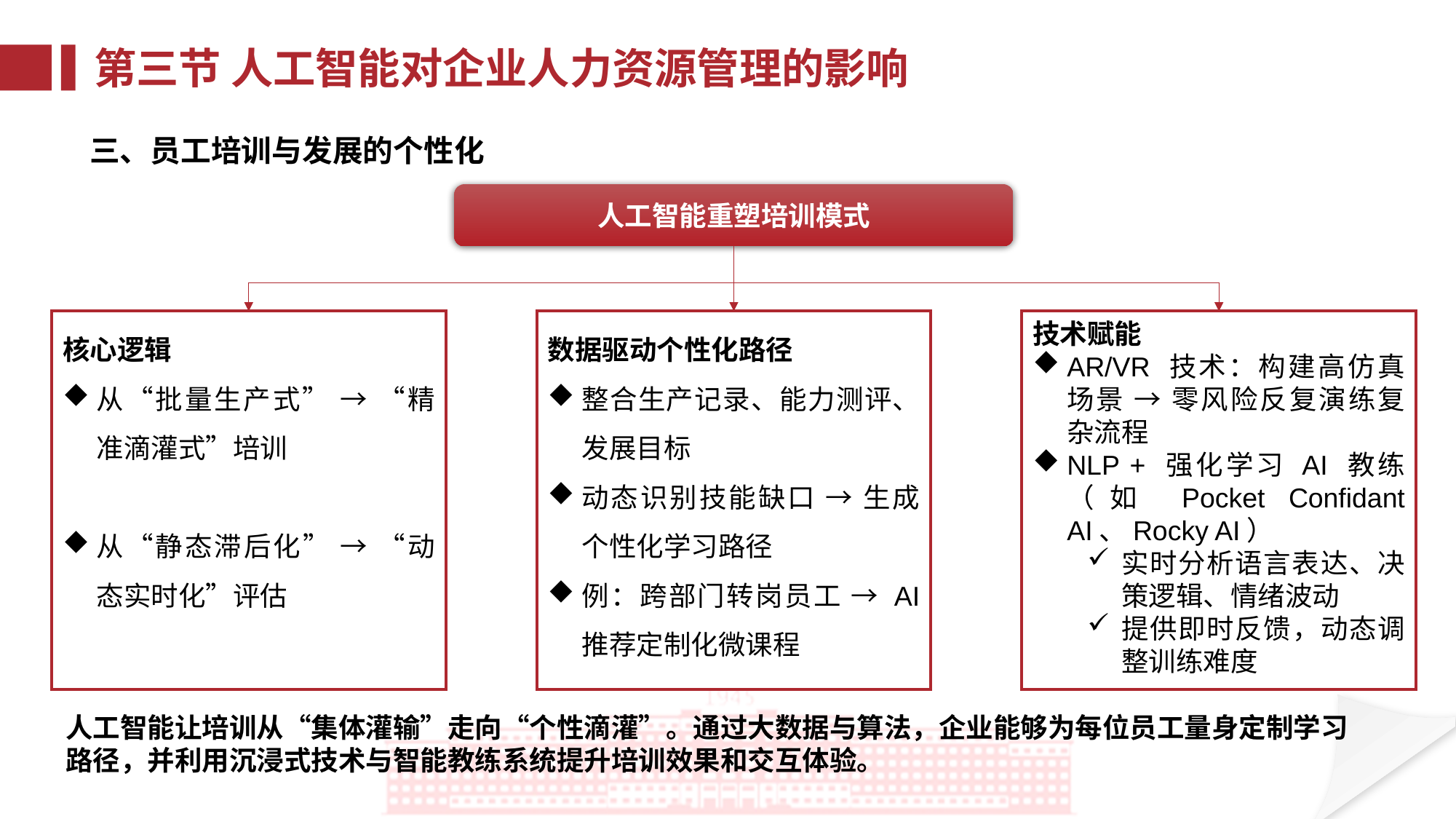

第三节 人工智能对企业人力资源管理的影响

三、员工培训与发展的个性化
人工智能重塑培训模式
核心逻辑
从“批量生产式” → “精准滴灌式”培训

从“静态滞后化” → “动态实时化”评估
数据驱动个性化路径
整合生产记录、能力测评、发展目标
动态识别技能缺口 → 生成个性化学习路径
例：跨部门转岗员工 → AI 推荐定制化微课程
技术赋能
AR/VR 技术：构建高仿真场景 → 零风险反复演练复杂流程
NLP + 强化学习 AI 教练（如 Pocket Confidant AI、Rocky AI）
实时分析语言表达、决策逻辑、情绪波动
提供即时反馈，动态调整训练难度
人工智能让培训从“集体灌输”走向“个性滴灌”。通过大数据与算法，企业能够为每位员工量身定制学习路径，并利用沉浸式技术与智能教练系统提升培训效果和交互体验。